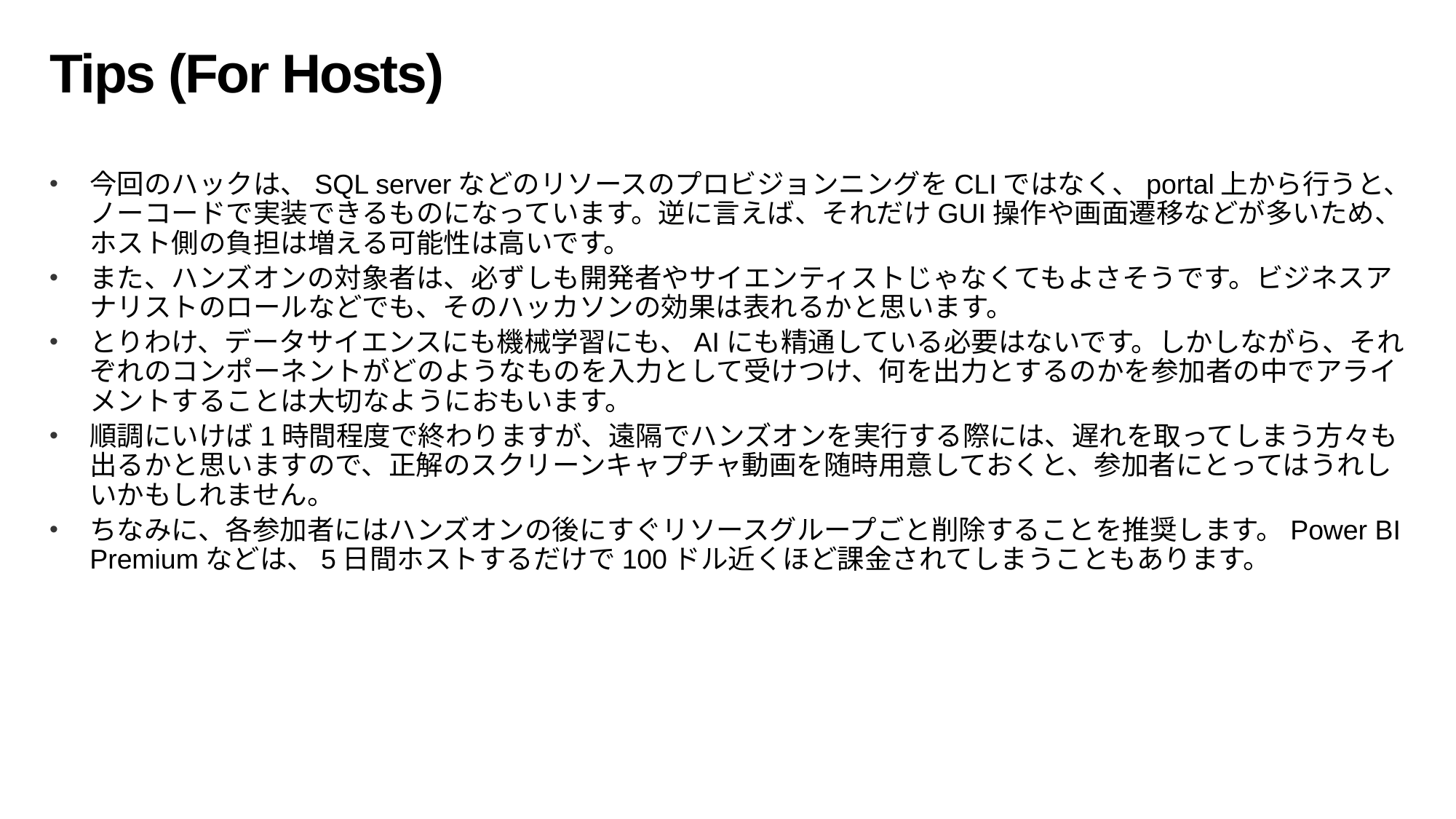

# Tips (For Hosts)
今回のハックは、SQL serverなどのリソースのプロビジョンニングをCLIではなく、portal上から行うと、ノーコードで実装できるものになっています。逆に言えば、それだけGUI操作や画面遷移などが多いため、ホスト側の負担は増える可能性は高いです。
また、ハンズオンの対象者は、必ずしも開発者やサイエンティストじゃなくてもよさそうです。ビジネスアナリストのロールなどでも、そのハッカソンの効果は表れるかと思います。
とりわけ、データサイエンスにも機械学習にも、AIにも精通している必要はないです。しかしながら、それぞれのコンポーネントがどのようなものを入力として受けつけ、何を出力とするのかを参加者の中でアライメントすることは大切なようにおもいます。
順調にいけば1時間程度で終わりますが、遠隔でハンズオンを実行する際には、遅れを取ってしまう方々も出るかと思いますので、正解のスクリーンキャプチャ動画を随時用意しておくと、参加者にとってはうれしいかもしれません。
ちなみに、各参加者にはハンズオンの後にすぐリソースグループごと削除することを推奨します。Power BI Premiumなどは、5日間ホストするだけで100ドル近くほど課金されてしまうこともあります。